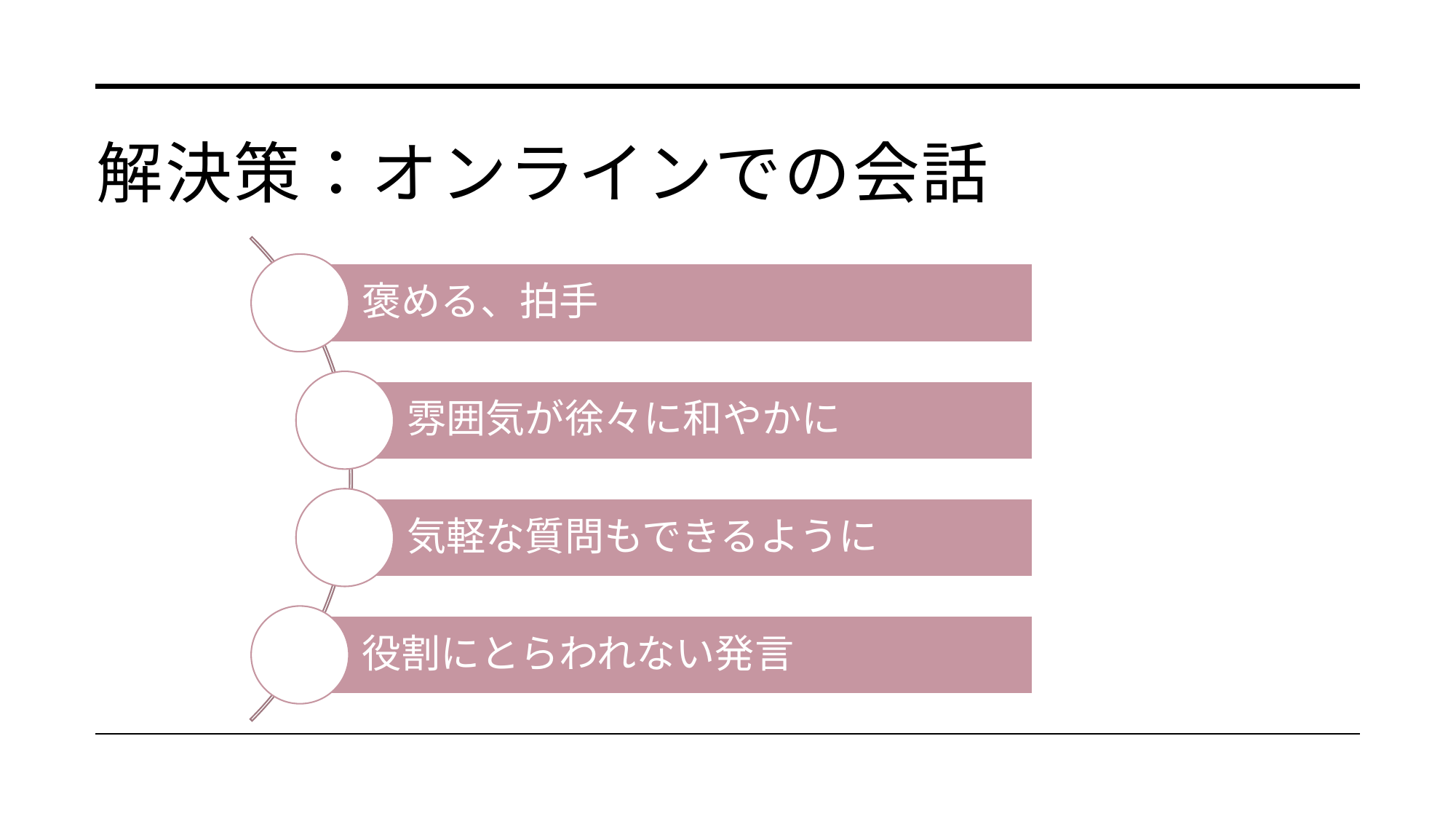

# 解決策：オンラインでの会話
褒める、拍手
雰囲気が徐々に和やかに
気軽な質問もできるように
役割にとらわれない発言